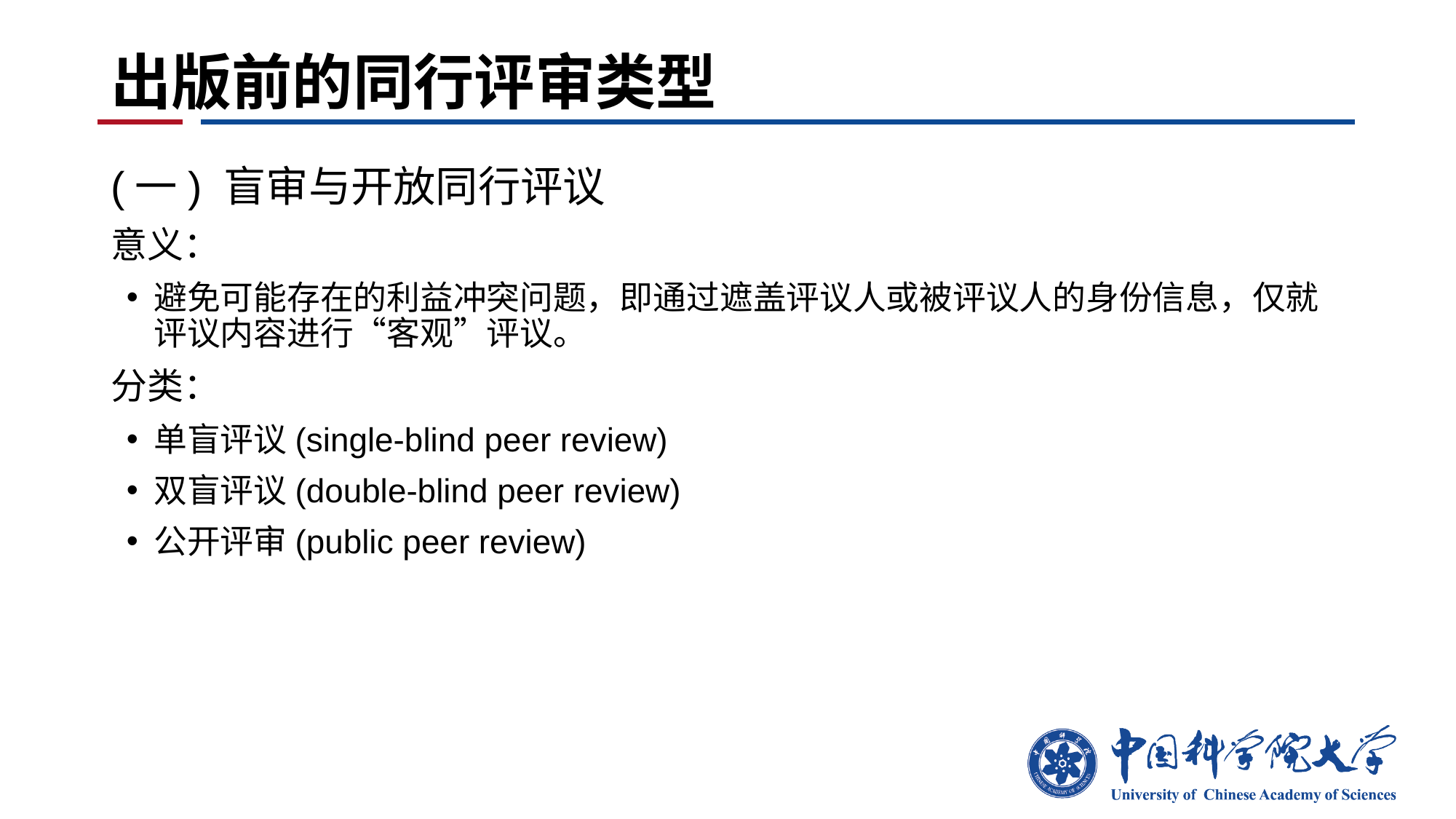

# 出版前的同行评审类型
(一) 盲审与开放同行评议
意义：
避免可能存在的利益冲突问题，即通过遮盖评议人或被评议人的身份信息，仅就评议内容进行“客观”评议。
分类：
单盲评议(single-blind peer review)
双盲评议(double-blind peer review)
公开评审(public peer review)